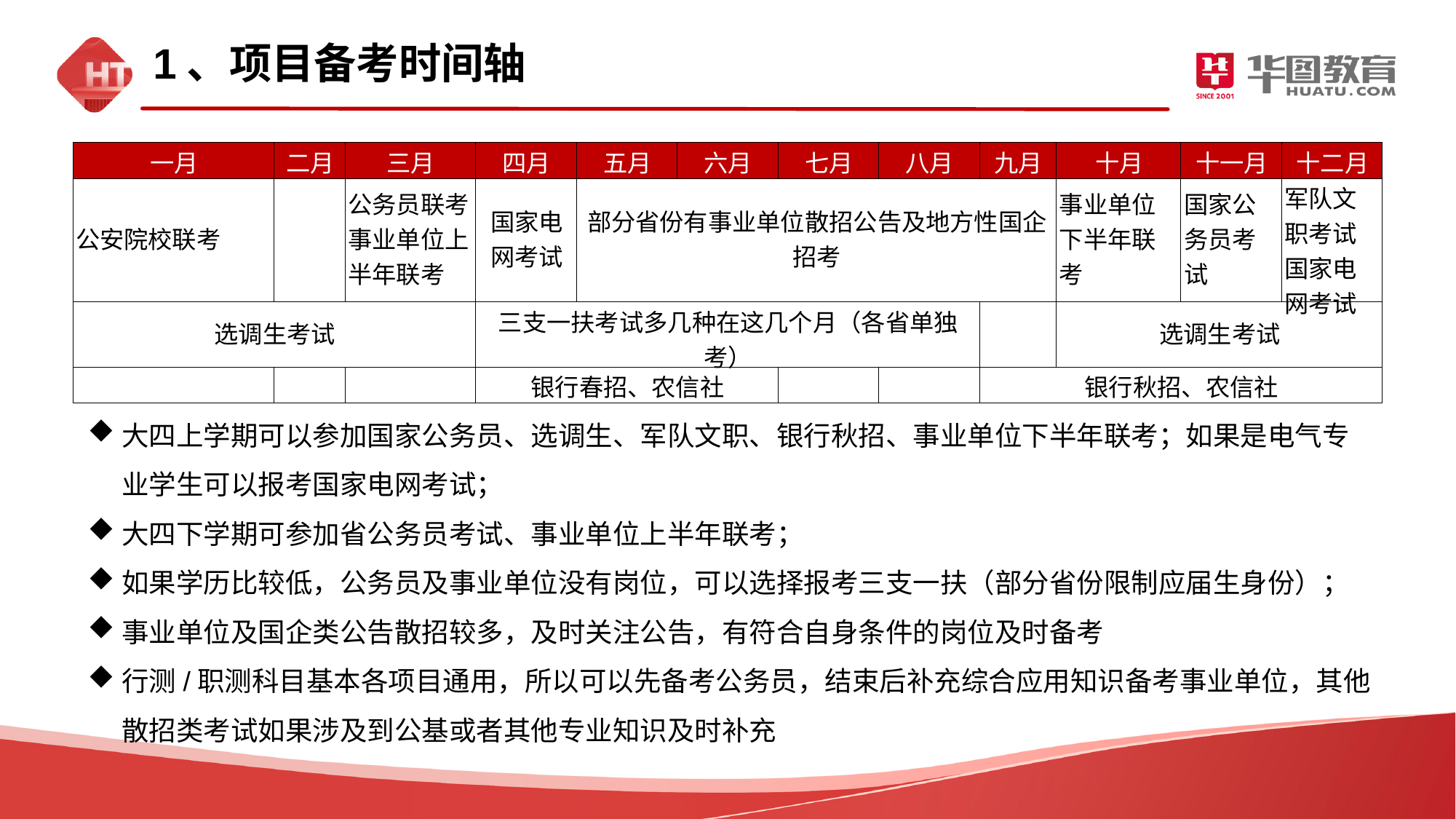

1、项目备考时间轴

| 一月 | 二月 | 三月 | 四月 | 五月 | 六月 | 七月 | 八月 | 九月 | 十月 | 十一月 | 十二月 |
| --- | --- | --- | --- | --- | --- | --- | --- | --- | --- | --- | --- |
| 公安院校联考 |  | 公务员联考 事业单位上半年联考 | 国家电网考试 | 部分省份有事业单位散招公告及地方性国企招考 |  |  |  |  | 事业单位下半年联考 | 国家公务员考试 | 军队文职考试 国家电网考试 |
| 选调生考试 |  |  | 三支一扶考试多几种在这几个月（各省单独考） |  |  |  |  |  | 选调生考试 |  |  |
|  |  |  | 银行春招、农信社 |  |  |  |  | 银行秋招、农信社 |  |  |  |
大四上学期可以参加国家公务员、选调生、军队文职、银行秋招、事业单位下半年联考；如果是电气专业学生可以报考国家电网考试；
大四下学期可参加省公务员考试、事业单位上半年联考；
如果学历比较低，公务员及事业单位没有岗位，可以选择报考三支一扶（部分省份限制应届生身份）；
事业单位及国企类公告散招较多，及时关注公告，有符合自身条件的岗位及时备考
行测/职测科目基本各项目通用，所以可以先备考公务员，结束后补充综合应用知识备考事业单位，其他散招类考试如果涉及到公基或者其他专业知识及时补充